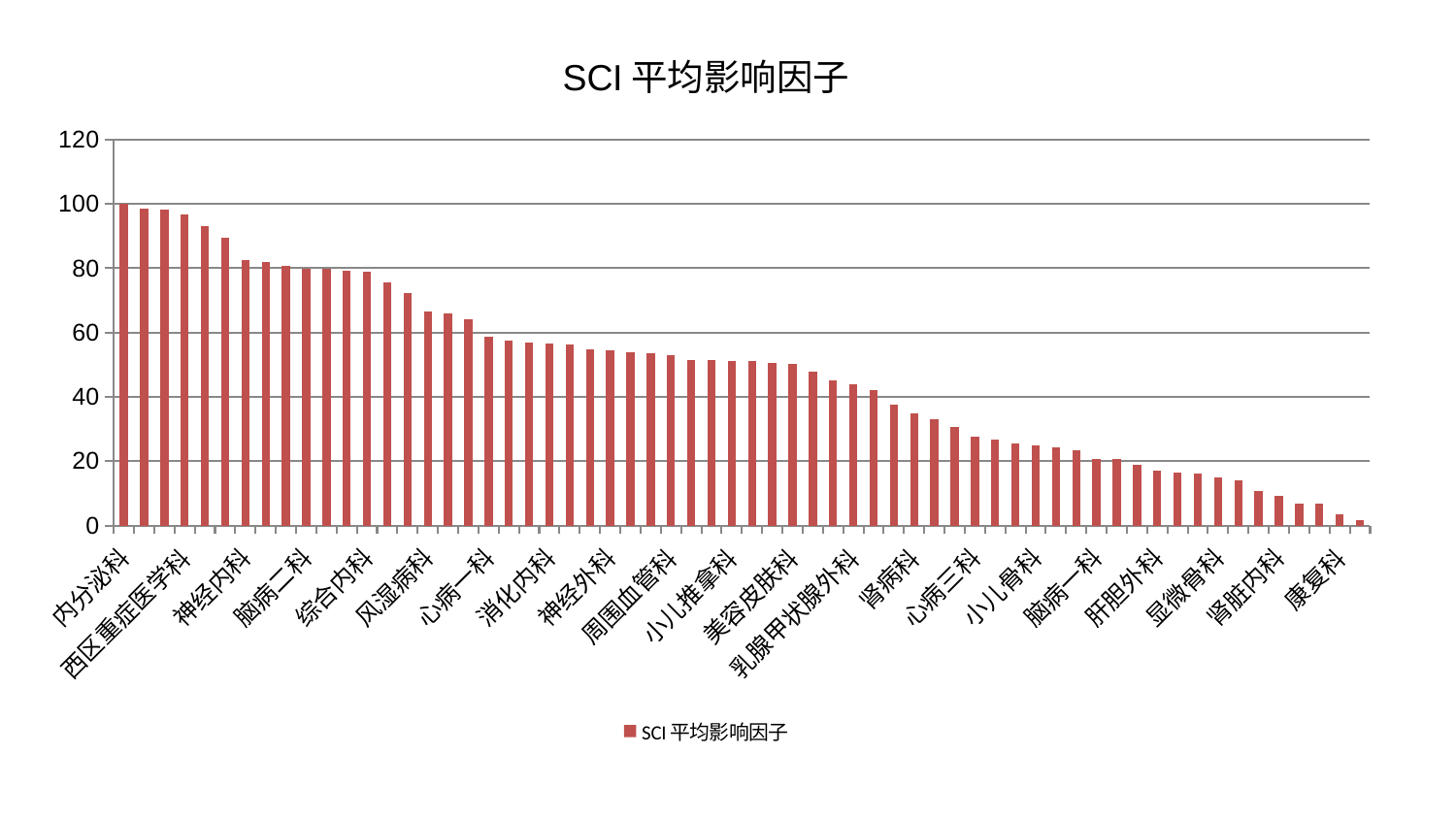

### Chart: SCI平均影响因子

| Category | SCI平均影响因子 |
|---|---|
| 内分泌科 | 100.0 |
| 口腔科 | 98.40061406522139 |
| 妇科妇二科合并 | 98.34338757307434 |
| 西区重症医学科 | 96.86036465522265 |
| 耳鼻喉科 | 93.07231060887602 |
| 医院 | 89.3642132004003 |
| 神经内科 | 82.66369945713024 |
| 胸外科 | 82.0605613940205 |
| 身心医学科 | 80.61271112144713 |
| 脑病二科 | 79.85666914538938 |
| 关节骨科 | 79.83369809817745 |
| 儿科 | 79.29285591338997 |
| 综合内科 | 78.89120632938081 |
| 男科 | 75.5704917972611 |
| 妇二科 | 72.15989967372238 |
| 风湿病科 | 66.5927713961709 |
| 妇科 | 66.0733805546065 |
| 心血管内科 | 64.01917743562622 |
| 心病一科 | 58.82576927612208 |
| 运动损伤骨科 | 57.433401496719256 |
| 骨科 | 56.78419570033654 |
| 消化内科 | 56.626233673631376 |
| 创伤骨科 | 56.40069975916087 |
| 心病二科 | 54.692129098733695 |
| 神经外科 | 54.59082325990351 |
| 推拿科 | 53.843581070107255 |
| 脾胃病科 | 53.495281889627364 |
| 周围血管科 | 52.91218108449771 |
| 脊柱骨科 | 51.42864439952162 |
| 产科 | 51.343601063041525 |
| 小儿推拿科 | 51.29228025577423 |
| 呼吸内科 | 51.13506928281118 |
| 脑病三科 | 50.51040877086956 |
| 美容皮肤科 | 50.15841638999167 |
| 治未病中心 | 47.80832405471735 |
| 中医外治中心 | 45.143814045090835 |
| 乳腺甲状腺外科 | 43.81586737151795 |
| 血液科 | 42.19124240929009 |
| 脾胃科消化科合并 | 37.70443837238073 |
| 肾病科 | 34.84338563949202 |
| 中医经典科 | 33.182636842357645 |
| 肝病科 | 30.534973818398004 |
| 心病三科 | 27.60216657414214 |
| 东区重症医学科 | 26.74830437604229 |
| 肛肠科 | 25.37135667056571 |
| 小儿骨科 | 24.830079716619426 |
| 老年医学科 | 24.260642499250515 |
| 皮肤科 | 23.264248779738438 |
| 脑病一科 | 20.597054674751995 |
| 肿瘤内科 | 20.564488314405786 |
| 心病四科 | 18.926568372654835 |
| 肝胆外科 | 16.929941035489247 |
| 东区肾病科 | 16.43409505532868 |
| 普通外科 | 16.03718283122485 |
| 显微骨科 | 14.885487263921732 |
| 眼科 | 14.131467596670579 |
| 重症医学科 | 10.640724518262948 |
| 肾脏内科 | 9.320129361885154 |
| 泌尿外科 | 6.890163949082593 |
| 微创骨科 | 6.660107665156404 |
| 康复科 | 3.393773931580522 |
| 针灸科 | 1.7461289641861744 |
159